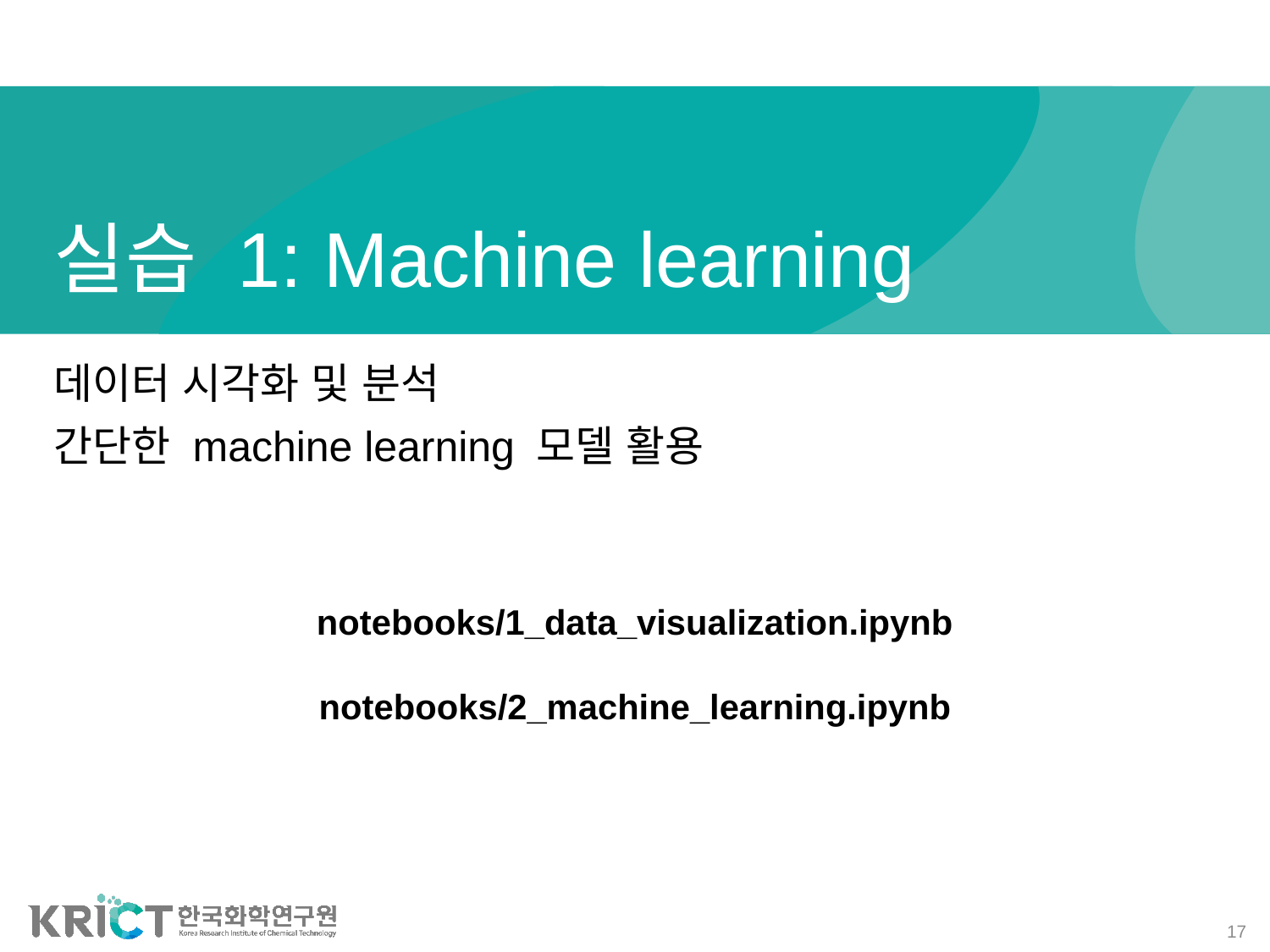

# 실습 1: Machine learning
데이터 시각화 및 분석
간단한 machine learning 모델 활용
notebooks/1_data_visualization.ipynb

notebooks/2_machine_learning.ipynb
17